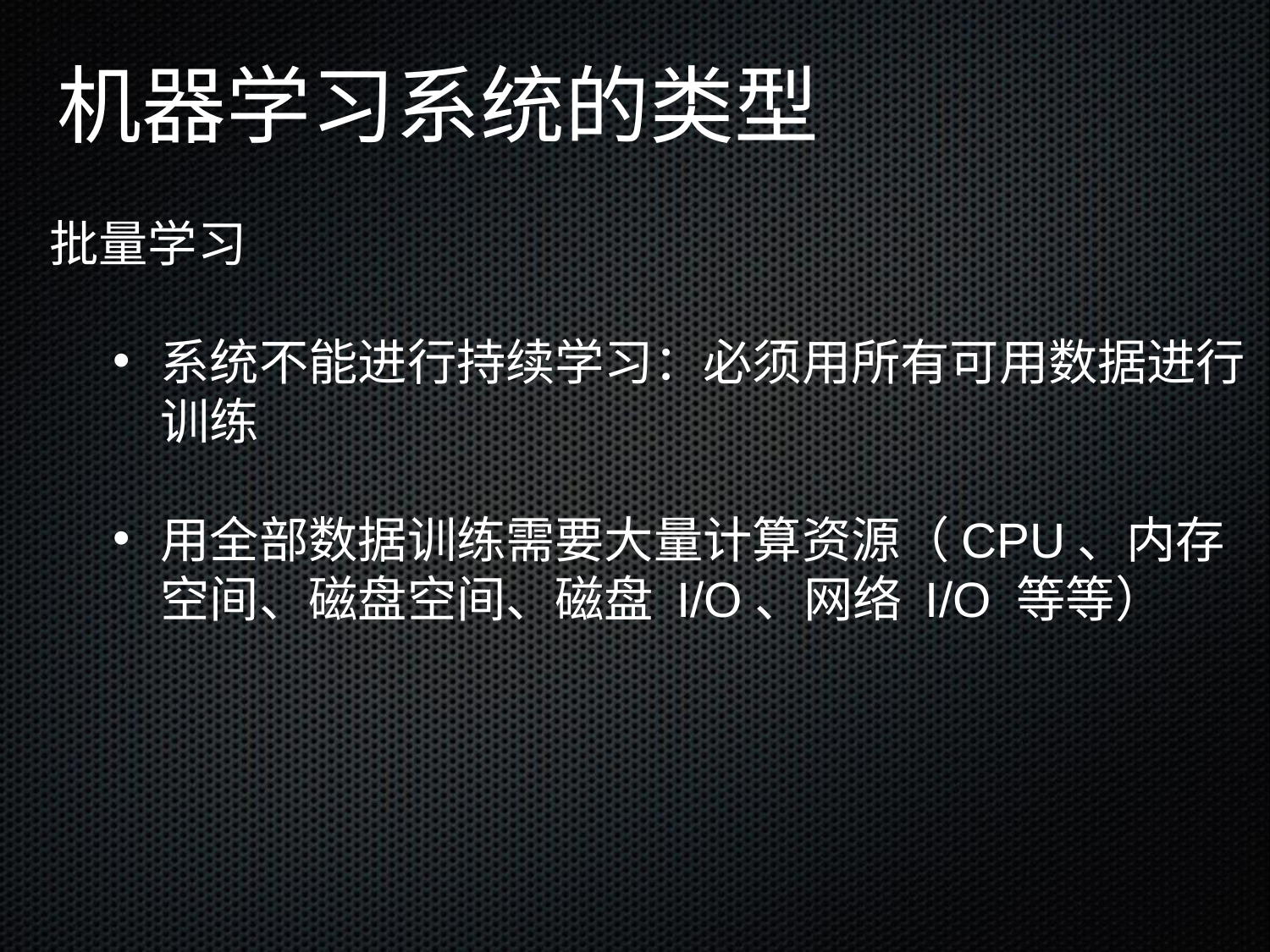

机器学习系统的类型
批量学习

系统不能进行持续学习：必须用所有可用数据进行训练

用全部数据训练需要大量计算资源（CPU、内存空间、磁盘空间、磁盘 I/O、网络 I/O 等等）